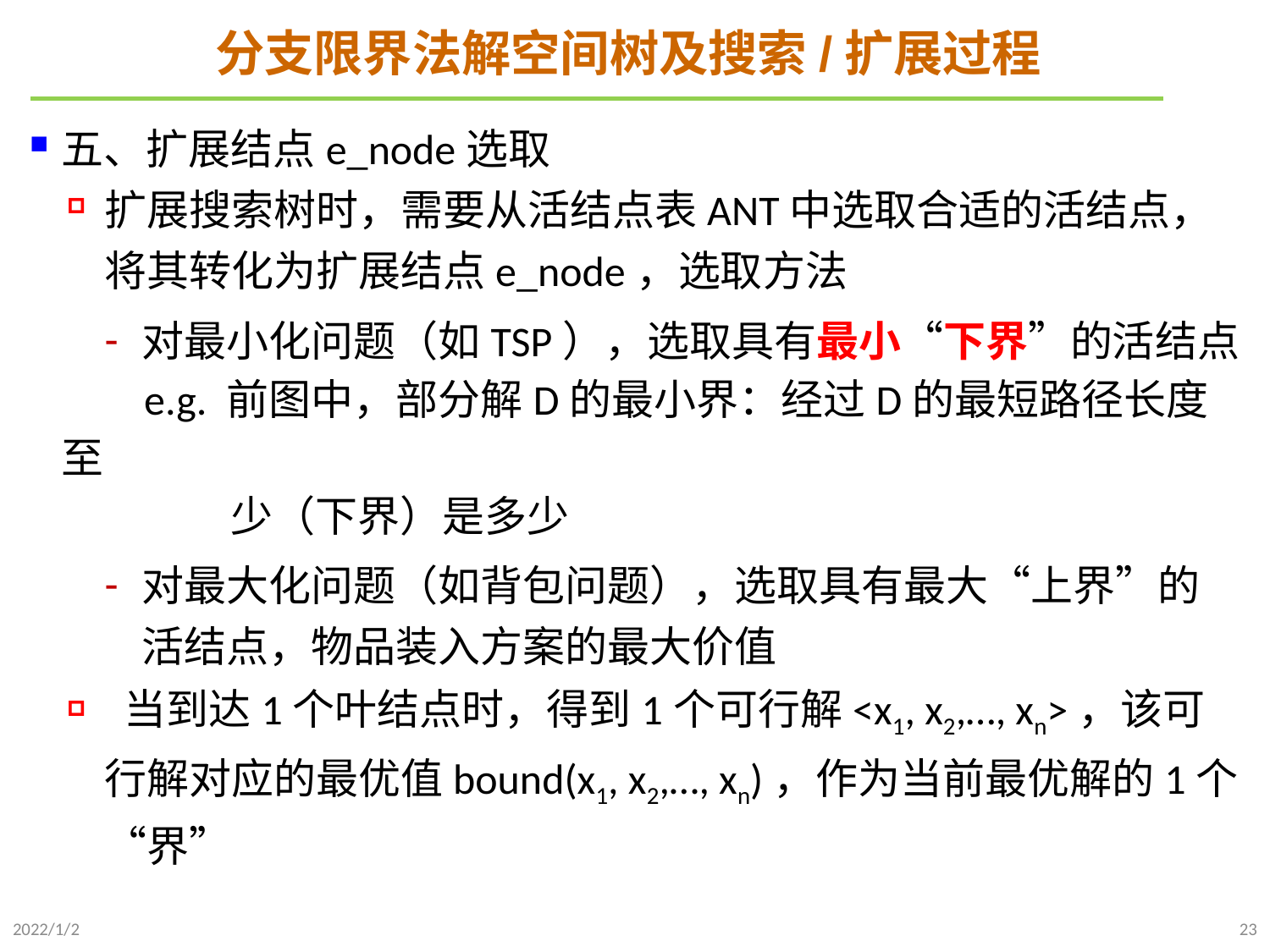

# 分支限界法解空间树及搜索/扩展过程
五、扩展结点e_node选取
扩展搜索树时，需要从活结点表ANT中选取合适的活结点，将其转化为扩展结点e_node，选取方法
对最小化问题（如TSP），选取具有最小“下界”的活结点
            e.g. 前图中，部分解D的最小界：经过D的最短路径长度至
                    少（下界）是多少
对最大化问题（如背包问题），选取具有最大“上界”的活结点，物品装入方案的最大价值
 当到达1个叶结点时，得到1个可行解<x1, x2,…, xn>，该可行解对应的最优值bound(x1, x2,…, xn)，作为当前最优解的1个“界”

2022/1/2
23